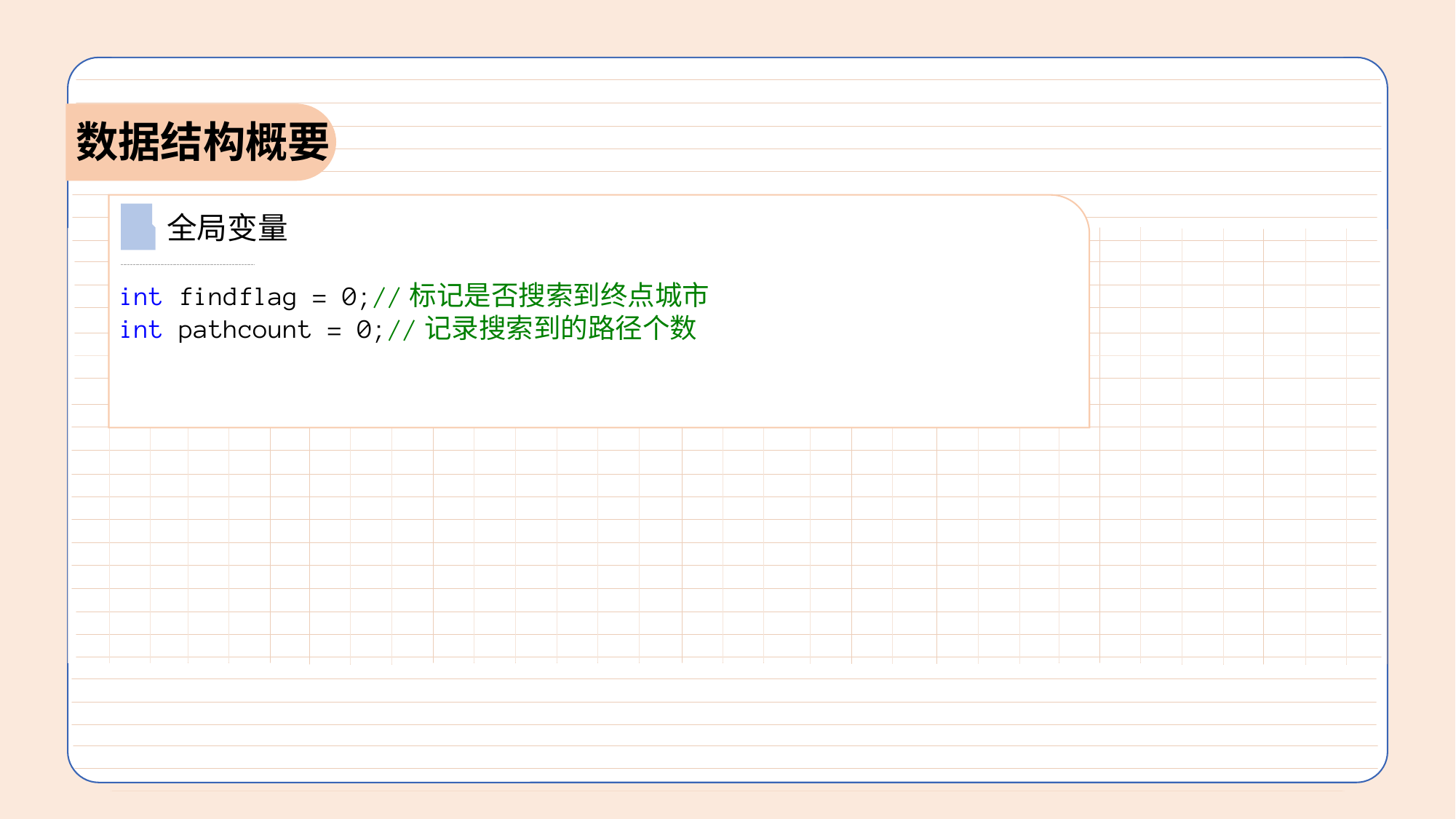

数据结构概要

全局变量
int findflag = 0;//标记是否搜索到终点城市
int pathcount = 0;//记录搜索到的路径个数